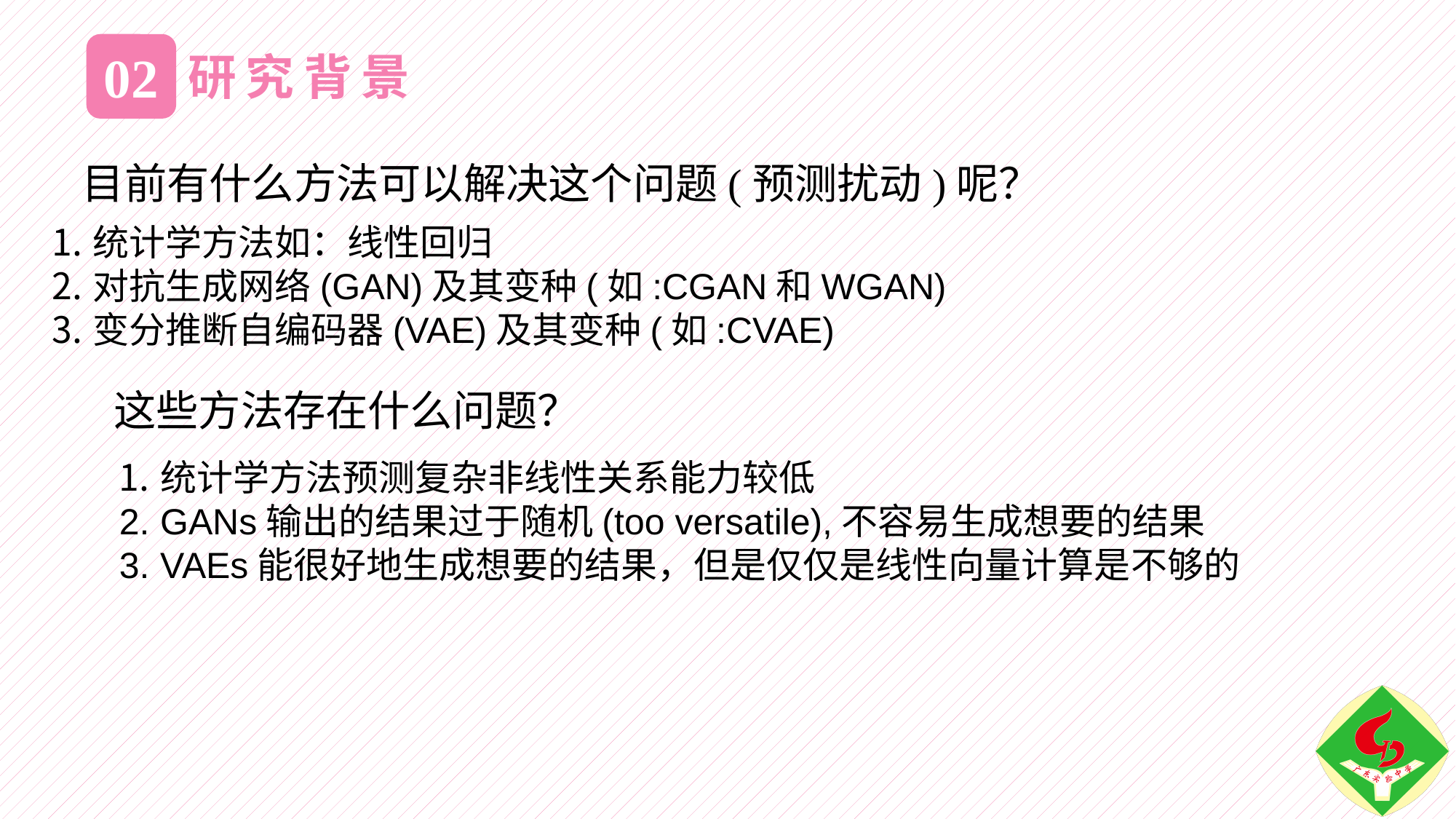

02
研究背景
目前有什么方法可以解决这个问题(预测扰动)呢？
统计学方法如：线性回归
对抗生成网络(GAN)及其变种(如:CGAN和WGAN)
变分推断自编码器(VAE)及其变种(如:CVAE)
这些方法存在什么问题？
统计学方法预测复杂非线性关系能力较低
GANs输出的结果过于随机(too versatile),不容易生成想要的结果
VAEs能很好地生成想要的结果，但是仅仅是线性向量计算是不够的